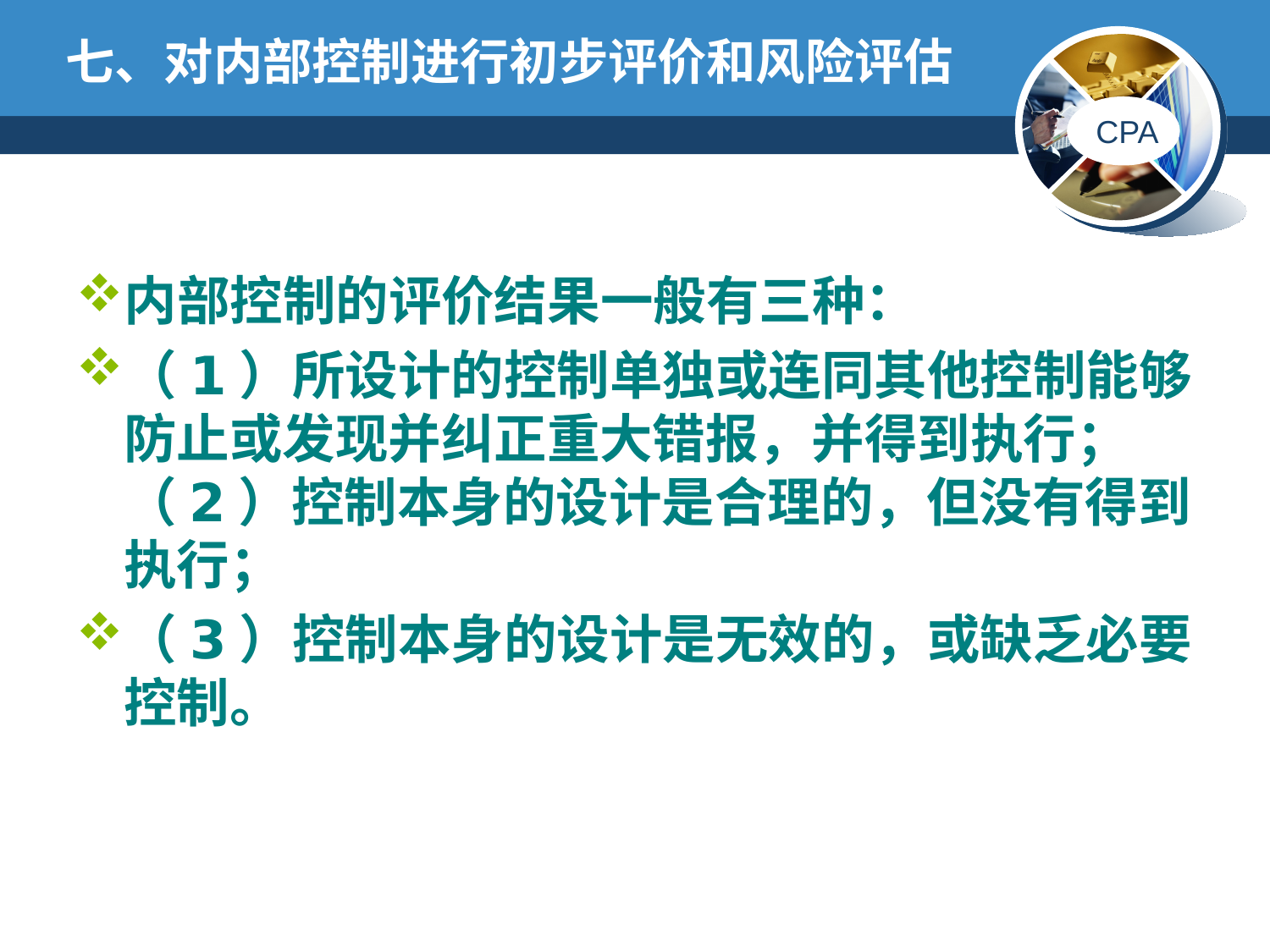

# 七、对内部控制进行初步评价和风险评估

内部控制的评价结果一般有三种：
（1）所设计的控制单独或连同其他控制能够防止或发现并纠正重大错报，并得到执行；（2）控制本身的设计是合理的，但没有得到执行；
（3）控制本身的设计是无效的，或缺乏必要控制。